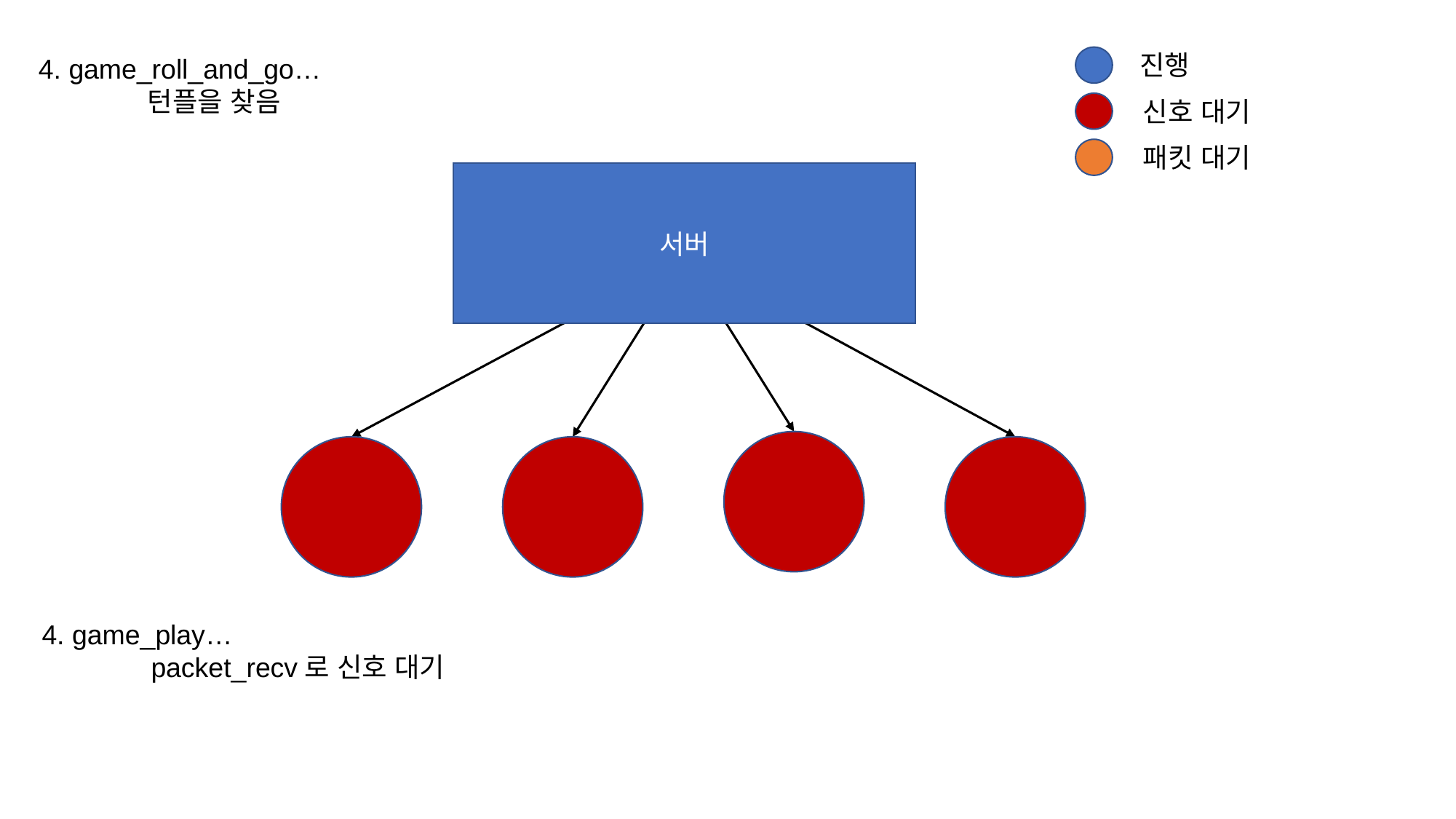

진행
4. game_roll_and_go…
	턴플을 찾음

신호 대기

패킷 대기

서버

4. game_play…
	packet_recv로 신호 대기